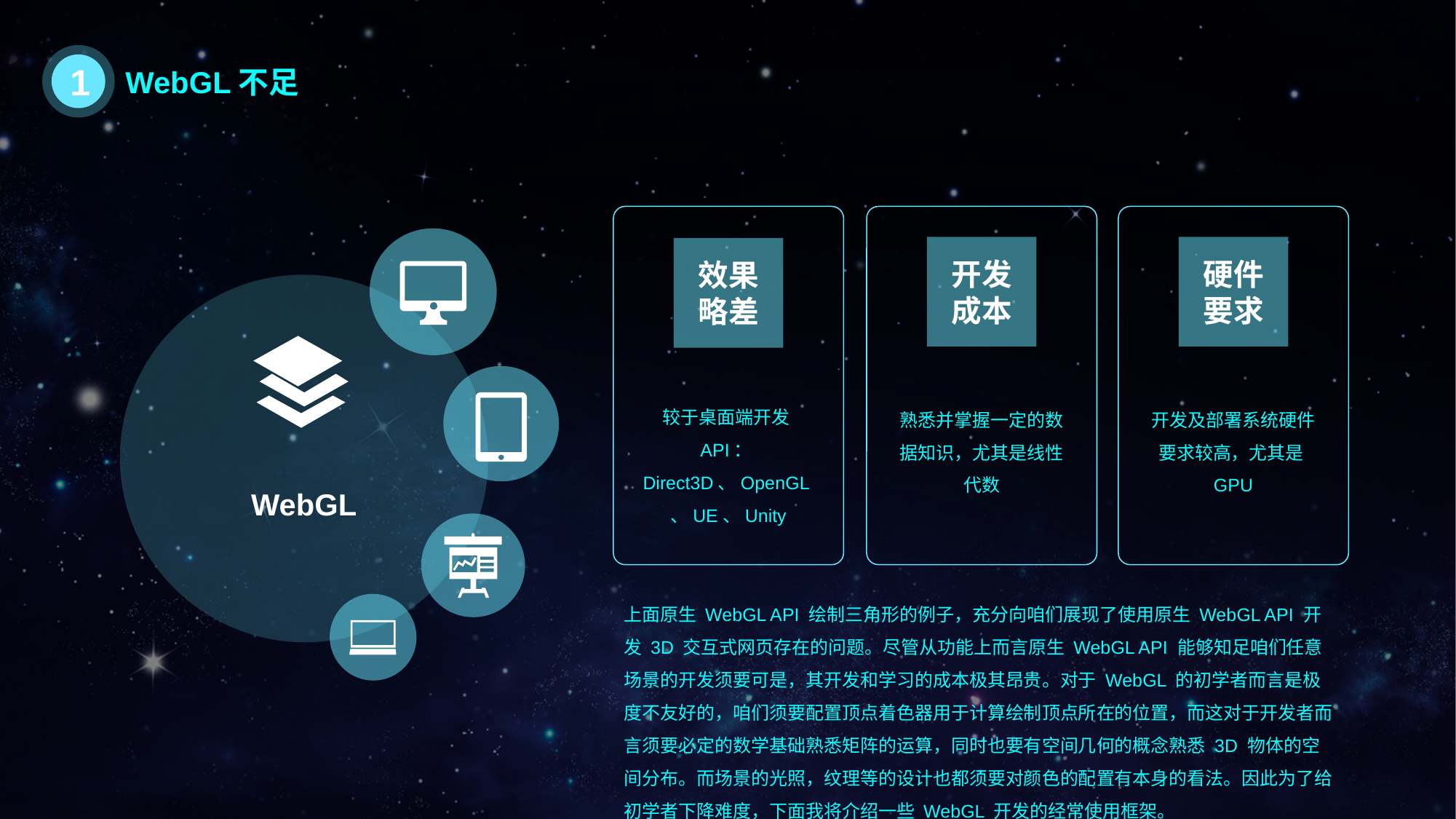

1
WebGL不足

开发成本
硬件要求
效果略差
较于桌面端开发API：Direct3D、OpenGL、UE、Unity
熟悉并掌握一定的数据知识，尤其是线性代数
开发及部署系统硬件要求较高，尤其是GPU
上面原生 WebGL API 绘制三角形的例子，充分向咱们展现了使用原生 WebGL API 开发 3D 交互式网页存在的问题。尽管从功能上而言原生 WebGL API 能够知足咱们任意场景的开发须要可是，其开发和学习的成本极其昂贵。对于 WebGL 的初学者而言是极度不友好的，咱们须要配置顶点着色器用于计算绘制顶点所在的位置，而这对于开发者而言须要必定的数学基础熟悉矩阵的运算，同时也要有空间几何的概念熟悉 3D 物体的空间分布。而场景的光照，纹理等的设计也都须要对颜色的配置有本身的看法。因此为了给初学者下降难度，下面我将介绍一些 WebGL 开发的经常使用框架。

WebGL